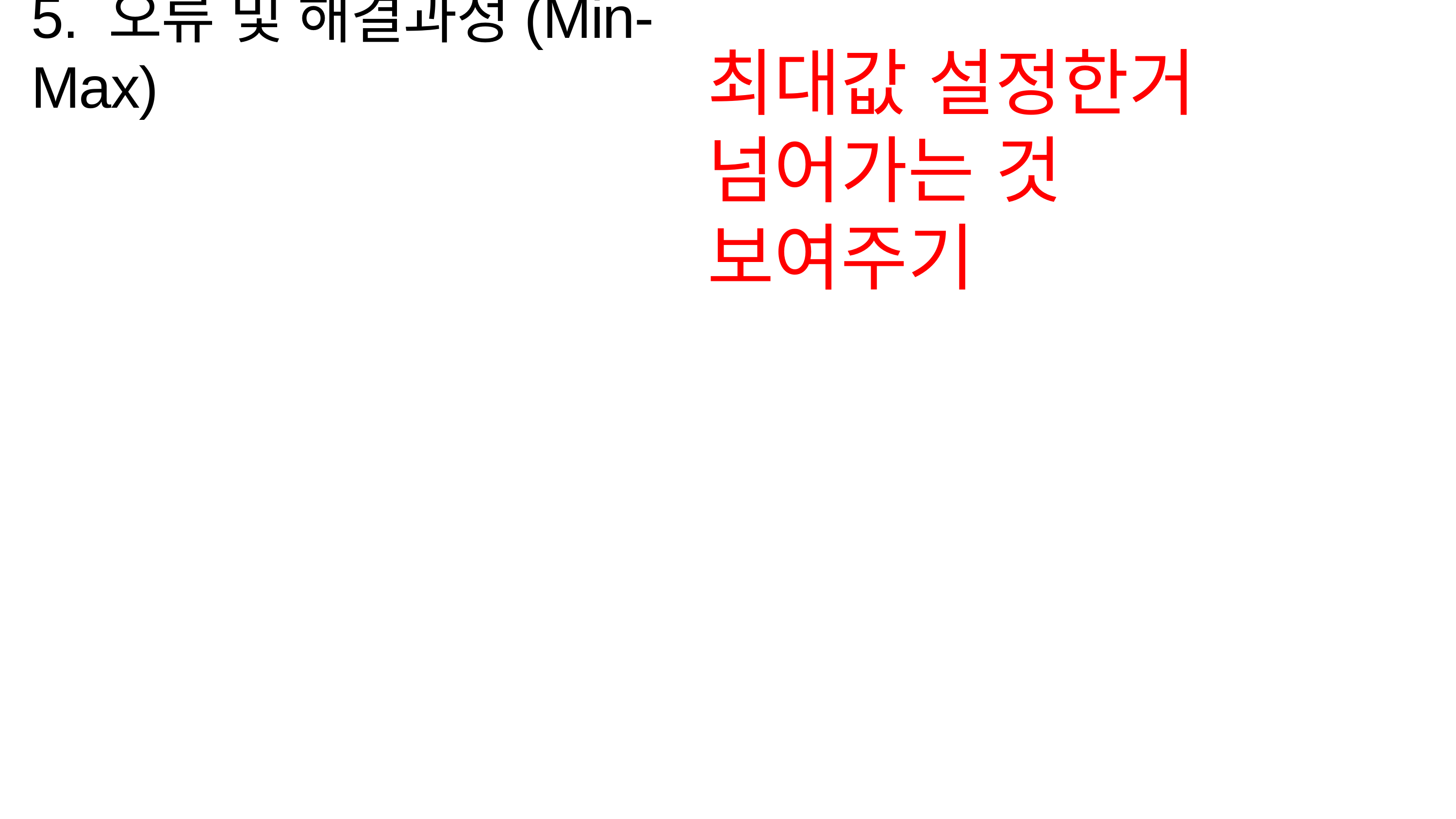

5. 오류 및 해결과정(Min-Max)
최대값 설정한거 넘어가는 것 보여주기